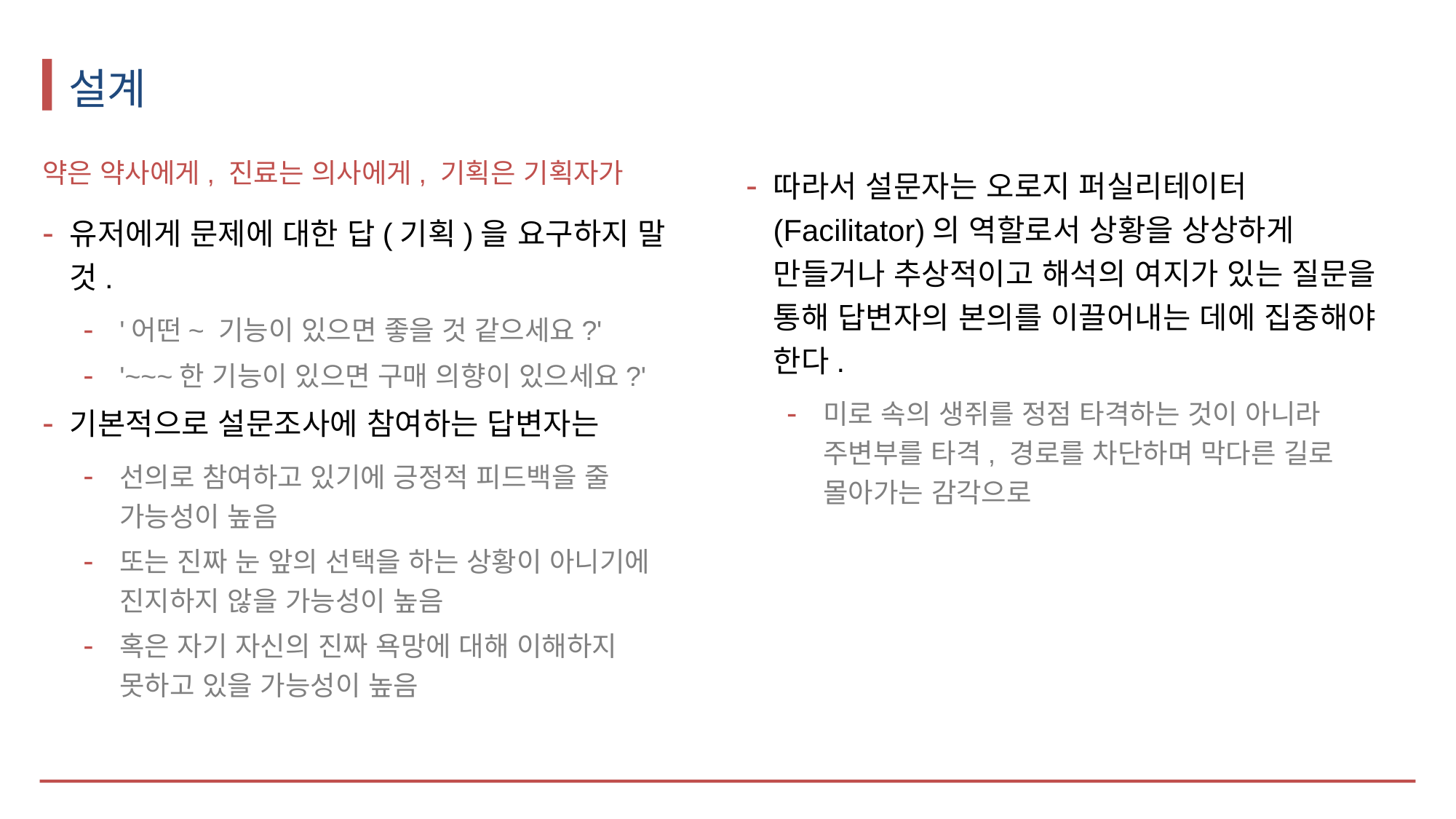

# 설계
약은 약사에게, 진료는 의사에게, 기획은 기획자가
유저에게 문제에 대한 답(기획)을 요구하지 말 것.
'어떤~ 기능이 있으면 좋을 것 같으세요?'
'~~~한 기능이 있으면 구매 의향이 있으세요?'
기본적으로 설문조사에 참여하는 답변자는
선의로 참여하고 있기에 긍정적 피드백을 줄 가능성이 높음
또는 진짜 눈 앞의 선택을 하는 상황이 아니기에 진지하지 않을 가능성이 높음
혹은 자기 자신의 진짜 욕망에 대해 이해하지 못하고 있을 가능성이 높음
따라서 설문자는 오로지 퍼실리테이터(Facilitator)의 역할로서 상황을 상상하게 만들거나 추상적이고 해석의 여지가 있는 질문을 통해 답변자의 본의를 이끌어내는 데에 집중해야 한다.
미로 속의 생쥐를 정점 타격하는 것이 아니라 주변부를 타격, 경로를 차단하며 막다른 길로 몰아가는 감각으로